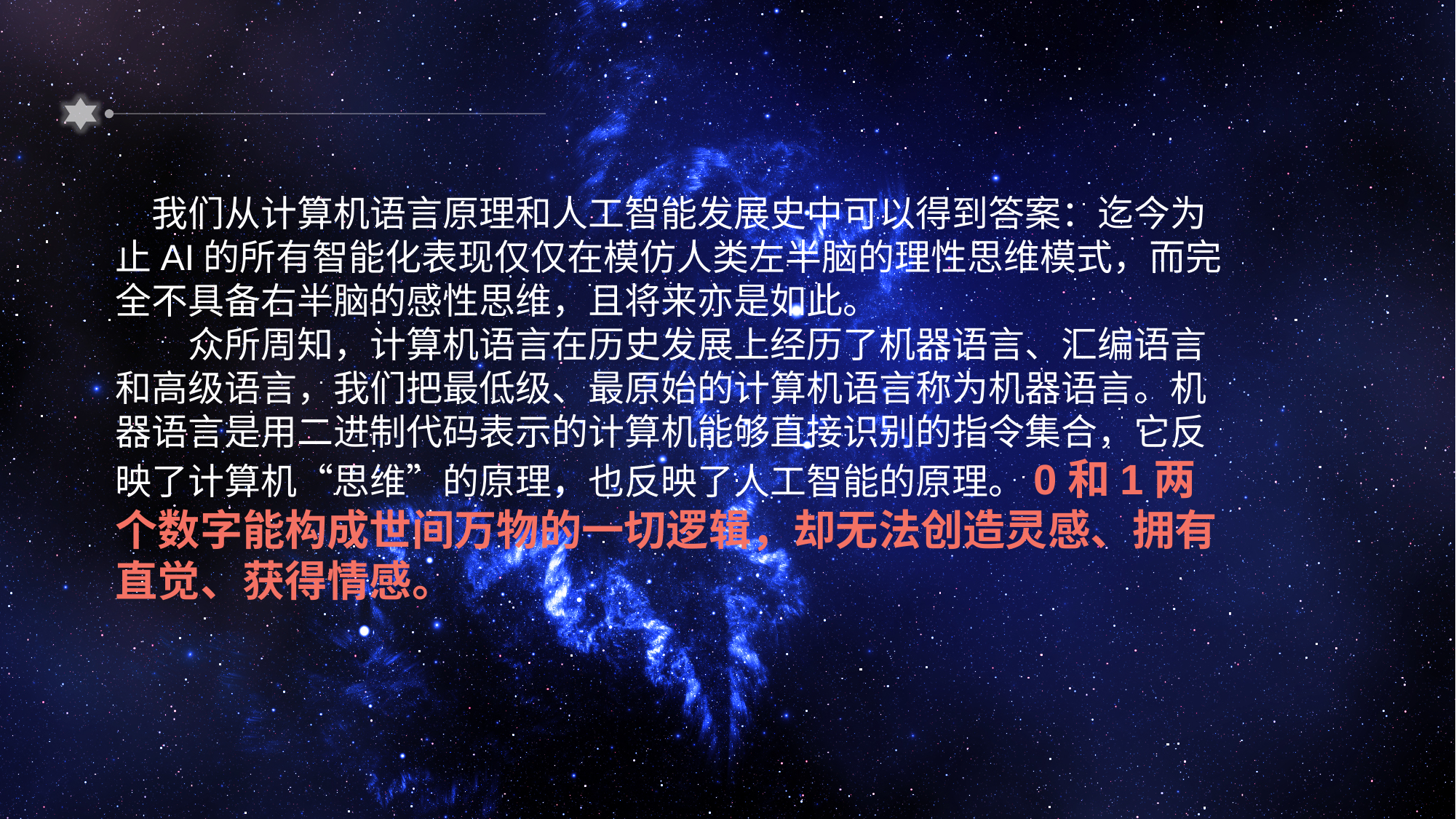

我们从计算机语言原理和人工智能发展史中可以得到答案：迄今为止AI的所有智能化表现仅仅在模仿人类左半脑的理性思维模式，而完全不具备右半脑的感性思维，且将来亦是如此。
　　众所周知，计算机语言在历史发展上经历了机器语言、汇编语言和高级语言，我们把最低级、最原始的计算机语言称为机器语言。机器语言是用二进制代码表示的计算机能够直接识别的指令集合，它反映了计算机“思维”的原理，也反映了人工智能的原理。0和1两个数字能构成世间万物的一切逻辑，却无法创造灵感、拥有直觉、获得情感。